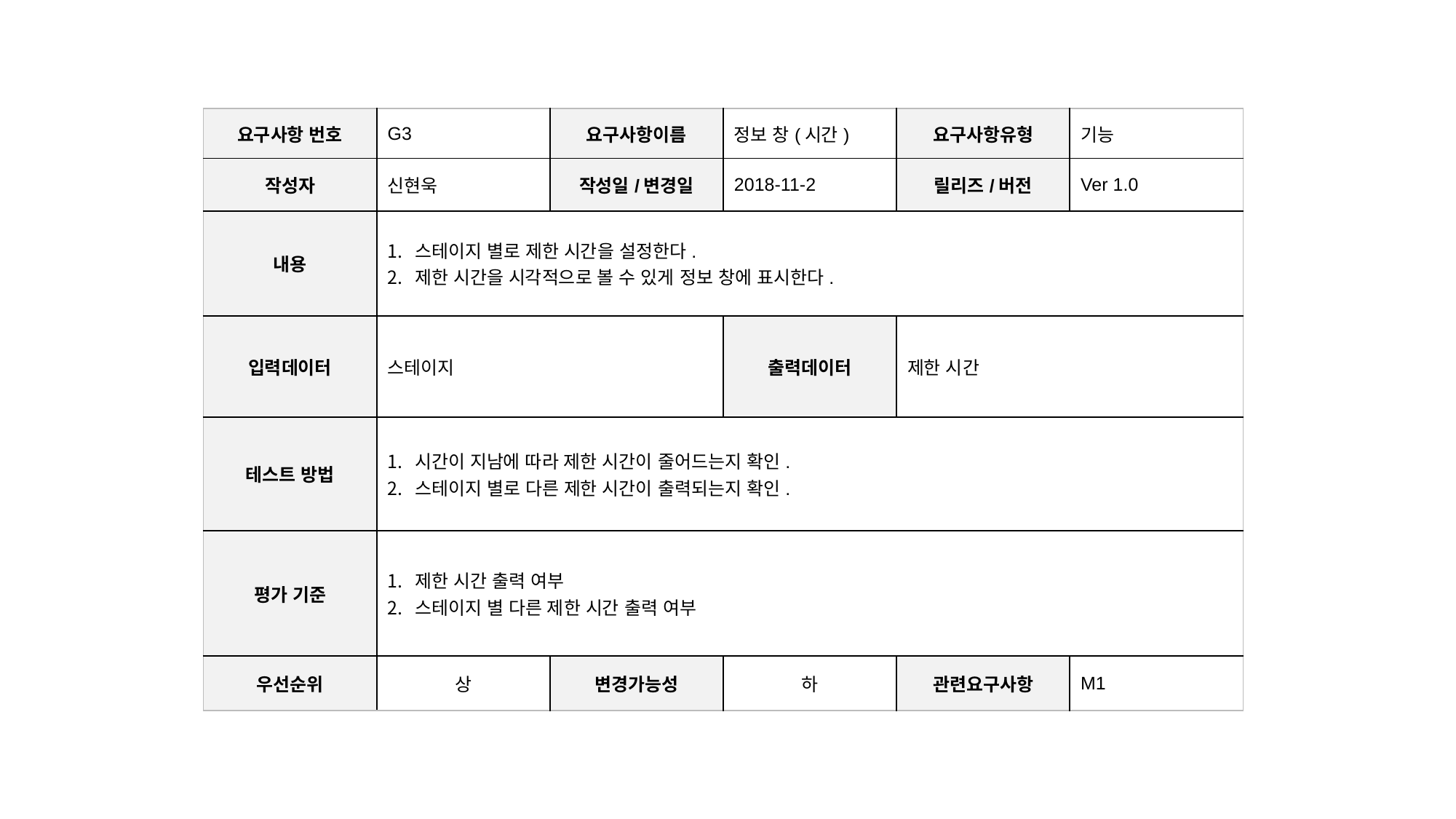

| 요구사항 번호 | G3 | 요구사항이름 | 정보 창(시간) | 요구사항유형 | 기능 |
| --- | --- | --- | --- | --- | --- |
| 작성자 | 신현욱 | 작성일/변경일 | 2018-11-2 | 릴리즈/버전 | Ver 1.0 |
| 내용 | 스테이지 별로 제한 시간을 설정한다. 제한 시간을 시각적으로 볼 수 있게 정보 창에 표시한다. |  |  |  |  |
| 입력데이터 | 스테이지 |  | 출력데이터 | 제한 시간 |  |
| 테스트 방법 | 시간이 지남에 따라 제한 시간이 줄어드는지 확인. 스테이지 별로 다른 제한 시간이 출력되는지 확인. |  |  |  |  |
| 평가 기준 | 제한 시간 출력 여부 스테이지 별 다른 제한 시간 출력 여부 |  |  |  |  |
| 우선순위 | 상 | 변경가능성 | 하 | 관련요구사항 | M1 |